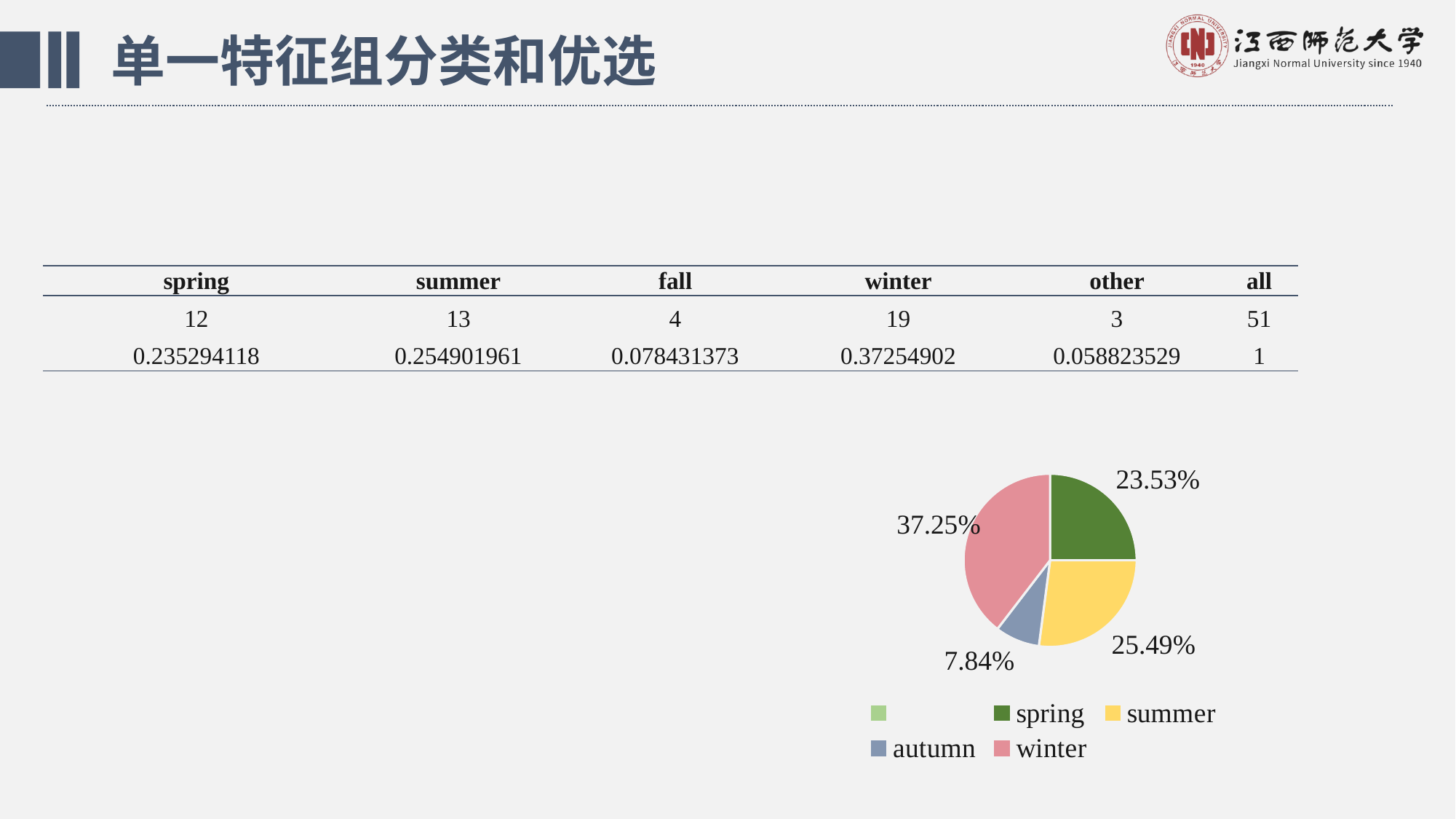

单一特征组分类和优选
| spring | summer | fall | winter | other | all |
| --- | --- | --- | --- | --- | --- |
| 12 | 13 | 4 | 19 | 3 | 51 |
| 0.235294118 | 0.254901961 | 0.078431373 | 0.37254902 | 0.058823529 | 1 |

### Chart

| Category |  |
|---|---|
|  | None |
| spring | 0.23529411764705882 |
| summer | 0.2549019607843137 |
| autumn | 0.0784313725490196 |
| winter | 0.37254901960784315 |